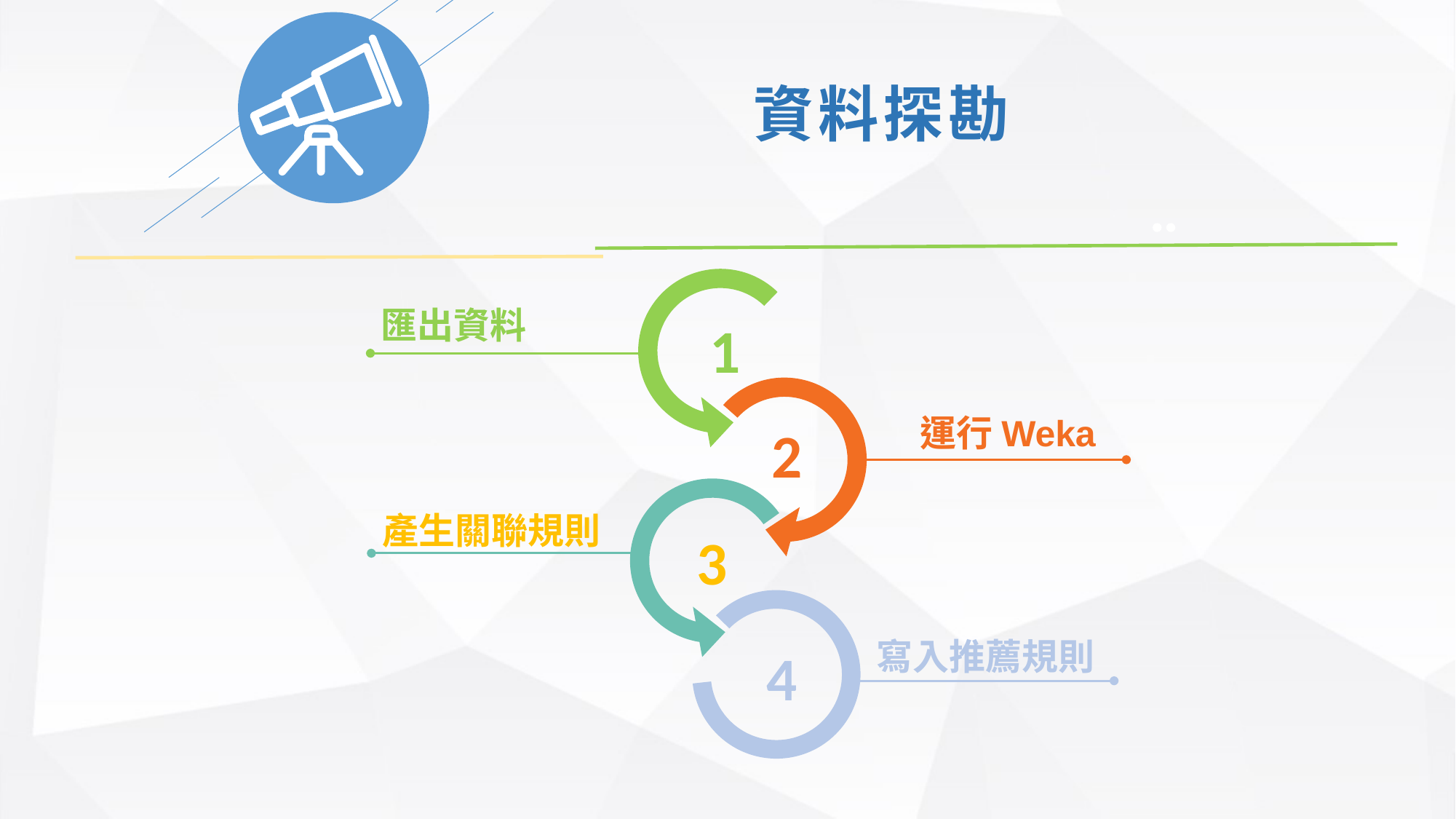

資料探勘

匯出資料
1

運行Weka
2

產生關聯規則
3

寫入推薦規則
4